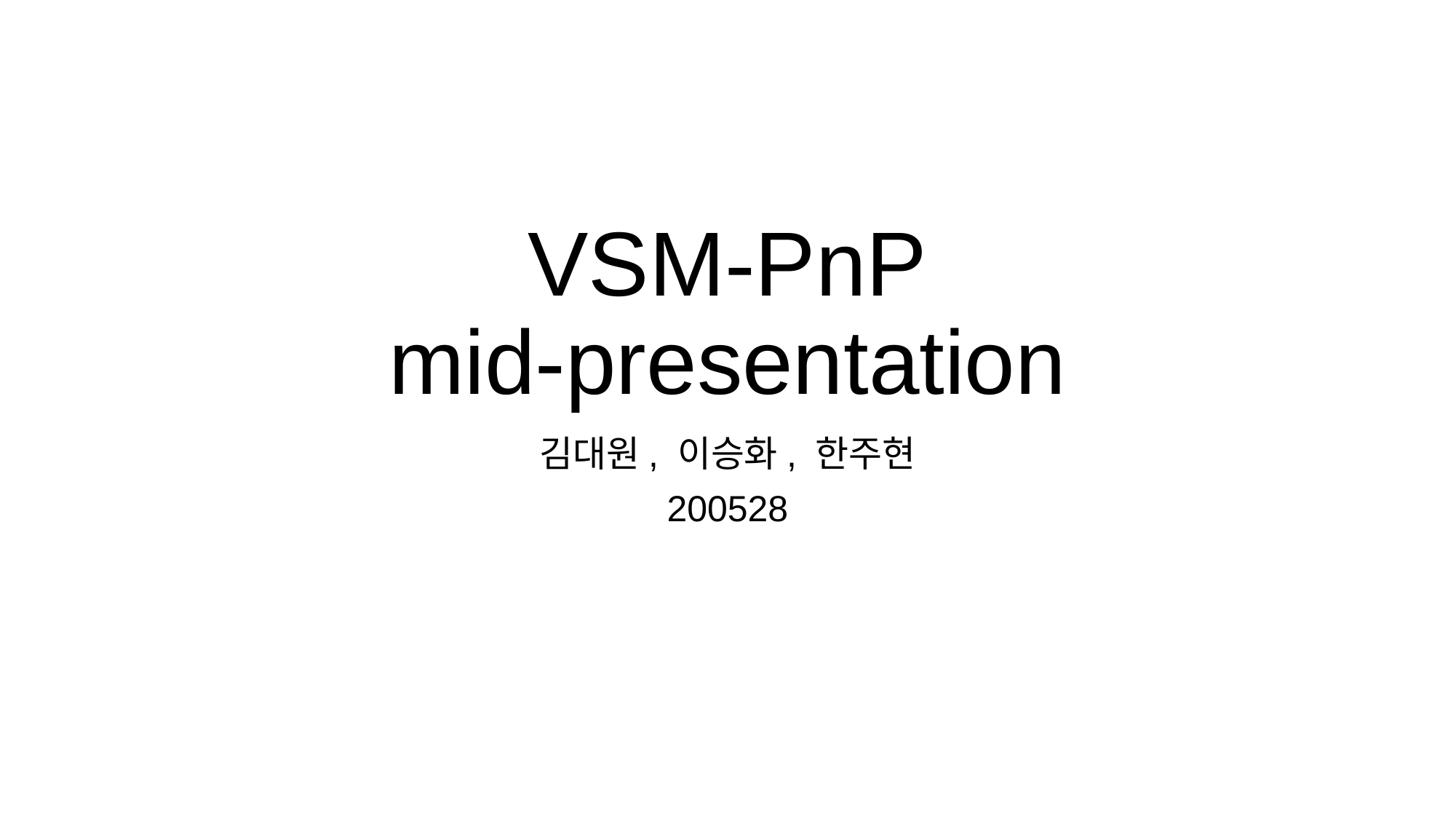

# VSM-PnP mid-presentation
김대원, 이승화, 한주현
200528